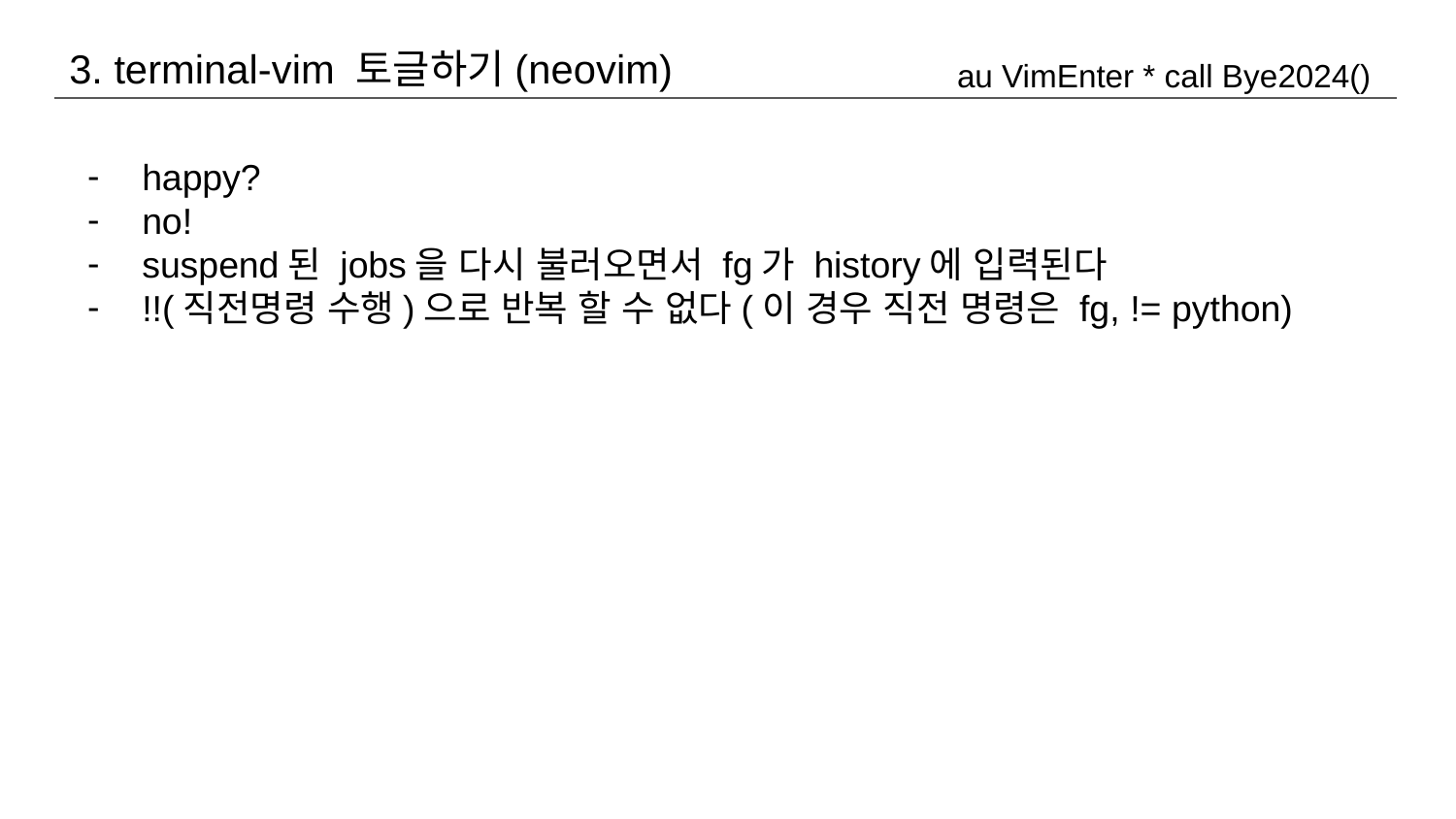

3. terminal-vim 토글하기(neovim)
au VimEnter * call Bye2024()
happy?
no!
suspend된 jobs을 다시 불러오면서 fg가 history에 입력된다
!!(직전명령 수행)으로 반복 할 수 없다(이 경우 직전 명령은 fg, != python)